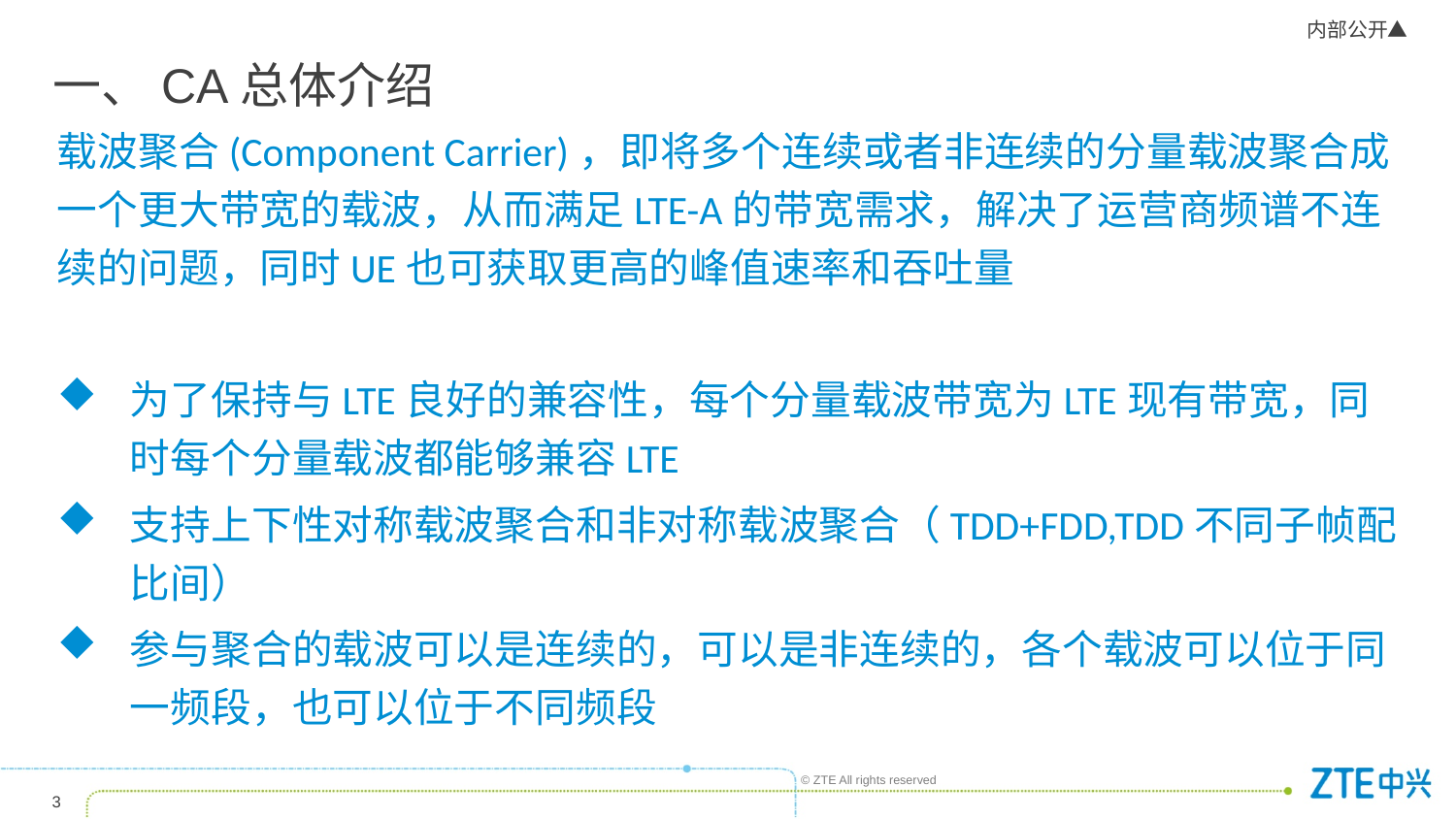

# 一、CA总体介绍
载波聚合(Component Carrier)，即将多个连续或者非连续的分量载波聚合成一个更大带宽的载波，从而满足LTE-A的带宽需求，解决了运营商频谱不连续的问题，同时UE也可获取更高的峰值速率和吞吐量

为了保持与LTE良好的兼容性，每个分量载波带宽为LTE现有带宽，同时每个分量载波都能够兼容LTE
支持上下性对称载波聚合和非对称载波聚合（TDD+FDD,TDD不同子帧配比间）
参与聚合的载波可以是连续的，可以是非连续的，各个载波可以位于同一频段，也可以位于不同频段